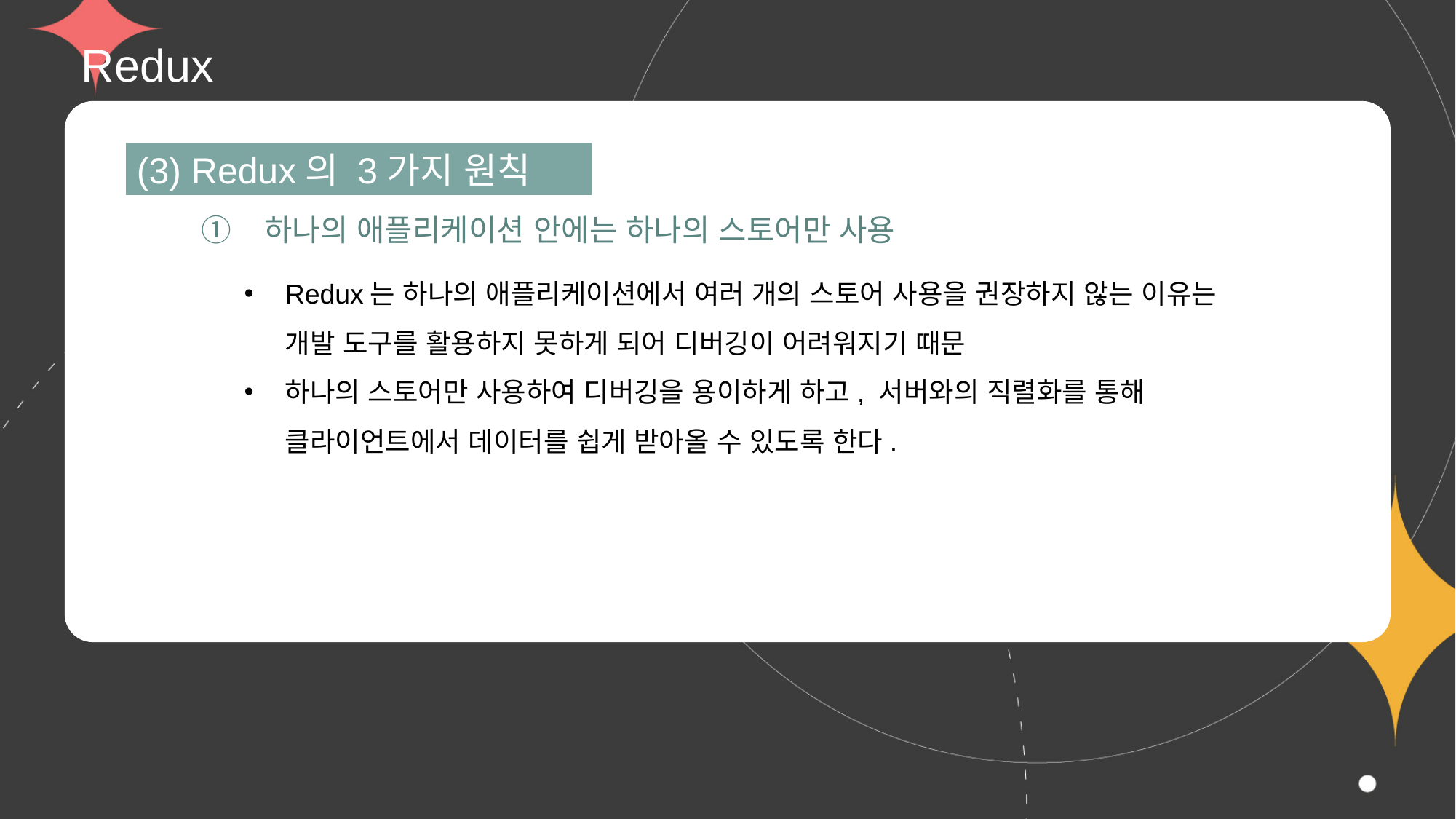

# Redux
(3) Redux의 3가지 원칙
①   하나의 애플리케이션 안에는 하나의 스토어만 사용
Redux는 하나의 애플리케이션에서 여러 개의 스토어 사용을 권장하지 않는 이유는 개발 도구를 활용하지 못하게 되어 디버깅이 어려워지기 때문
하나의 스토어만 사용하여 디버깅을 용이하게 하고, 서버와의 직렬화를 통해
클라이언트에서 데이터를 쉽게 받아올 수 있도록 한다.